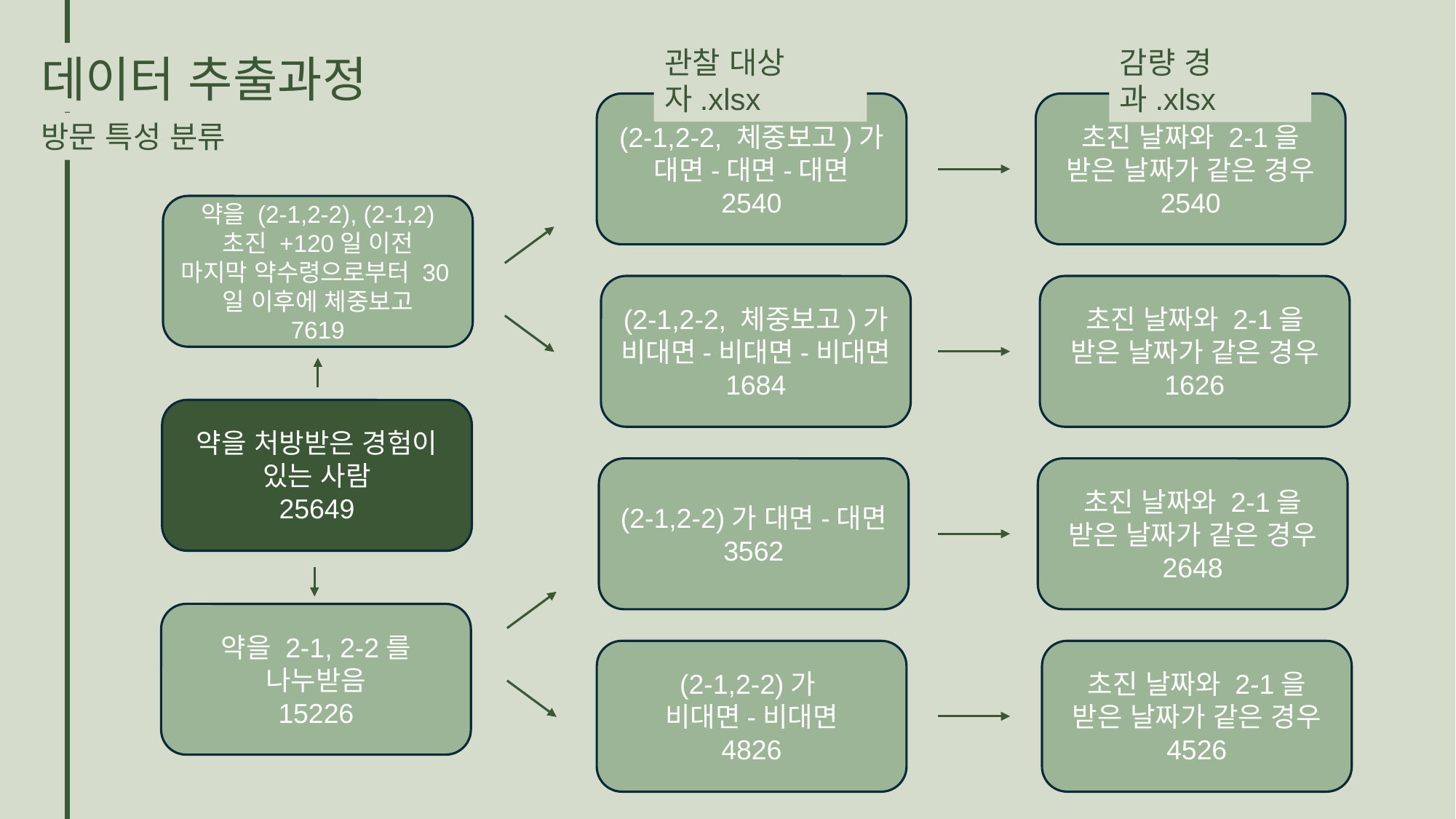

관찰 대상자.xlsx
감량 경과.xlsx
데이터 추출과정
(2-1,2-2, 체중보고)가 대면-대면-대면
2540
초진 날짜와 2-1을 받은 날짜가 같은 경우
2540
방문 특성 분류
약을 (2-1,2-2), (2-1,2)
초진 +120일 이전
마지막 약수령으로부터 30일 이후에 체중보고
7619
(2-1,2-2, 체중보고)가 비대면-비대면-비대면
1684
초진 날짜와 2-1을 받은 날짜가 같은 경우
1626
약을 처방받은 경험이 있는 사람
25649
(2-1,2-2)가 대면-대면
3562
초진 날짜와 2-1을 받은 날짜가 같은 경우
2648
약을 2-1, 2-2를 나누받음
15226
(2-1,2-2)가
비대면-비대면
4826
초진 날짜와 2-1을 받은 날짜가 같은 경우
4526